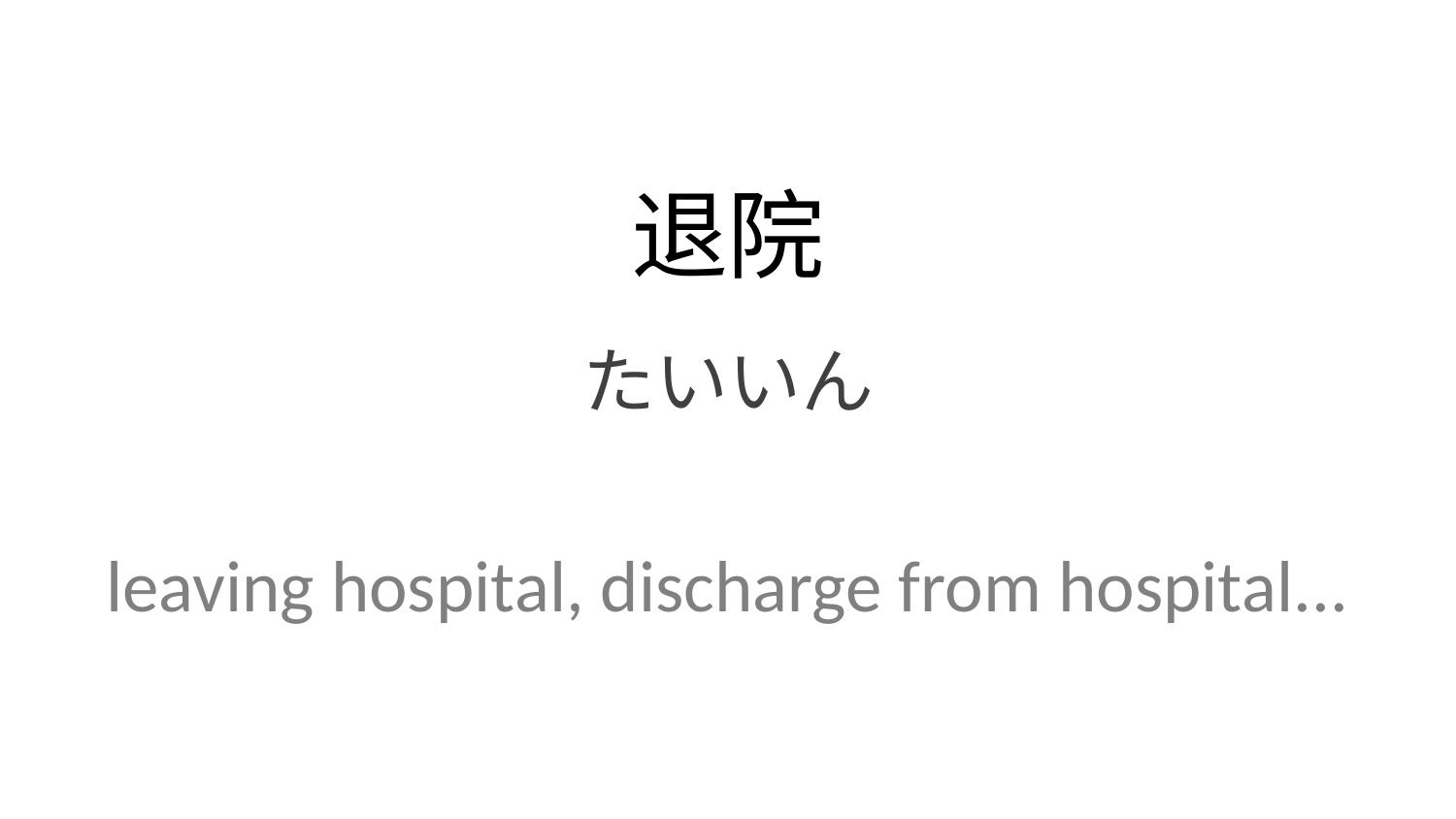

退院

たいいん
leaving hospital, discharge from hospital...